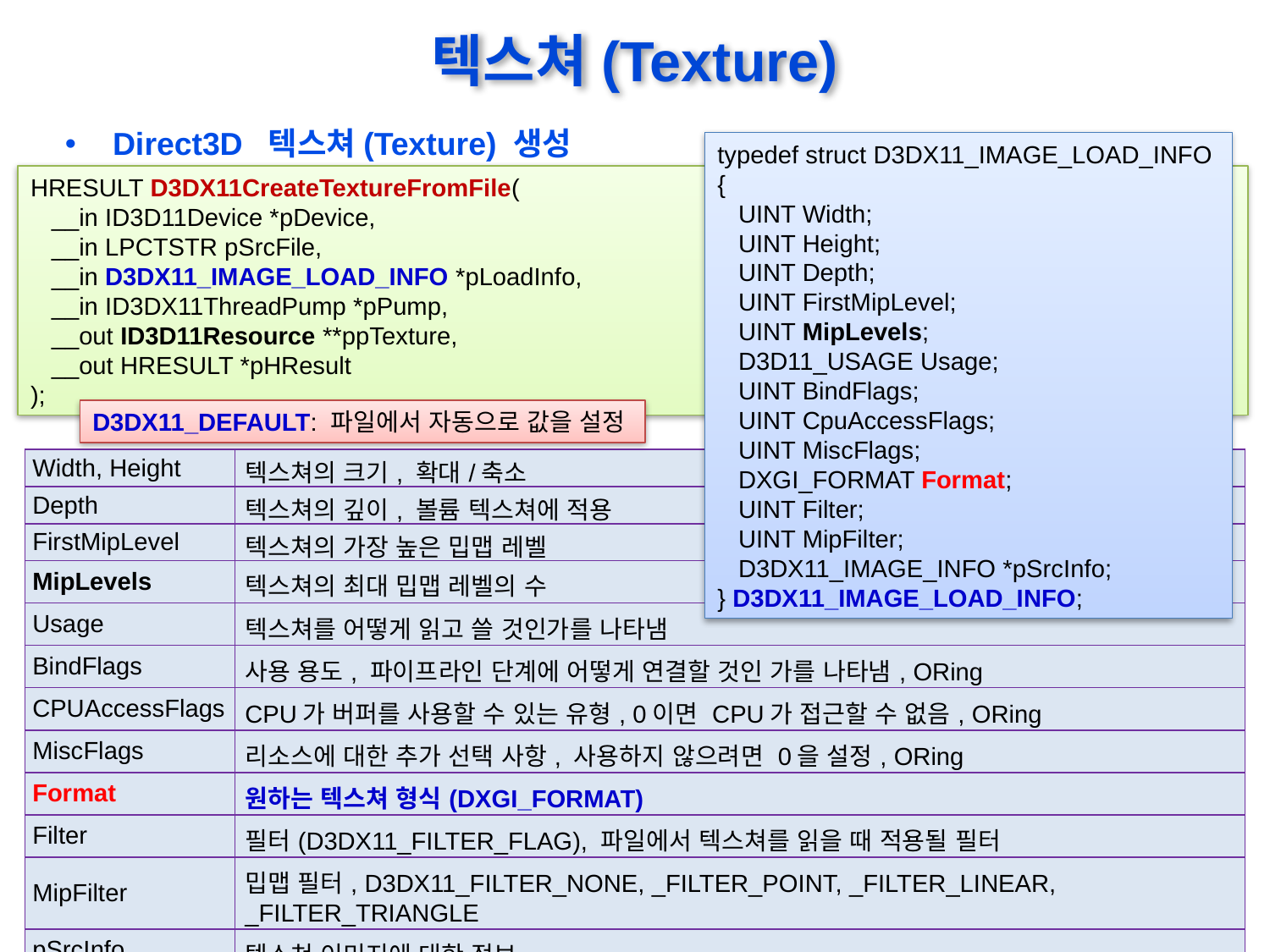

# 텍스쳐(Texture)
Direct3D  텍스쳐(Texture) 생성

typedef struct D3DX11_IMAGE_LOAD_INFO {
   UINT Width;
   UINT Height;
   UINT Depth;
   UINT FirstMipLevel;
   UINT MipLevels;
   D3D11_USAGE Usage;
   UINT BindFlags;
   UINT CpuAccessFlags;
   UINT MiscFlags;
   DXGI_FORMAT Format;
   UINT Filter;
   UINT MipFilter;
   D3DX11_IMAGE_INFO *pSrcInfo;
} D3DX11_IMAGE_LOAD_INFO;
HRESULT D3DX11CreateTextureFromFile(
   __in ID3D11Device *pDevice,
   __in LPCTSTR pSrcFile,
   __in D3DX11_IMAGE_LOAD_INFO *pLoadInfo,
   __in ID3DX11ThreadPump *pPump,
   __out ID3D11Resource **ppTexture,
   __out HRESULT *pHResult
);
D3DX11_DEFAULT: 파일에서 자동으로 값을 설정
| Width, Height | 텍스쳐의 크기, 확대/축소 |
| --- | --- |
| Depth | 텍스쳐의 깊이, 볼륨 텍스쳐에 적용 |
| FirstMipLevel | 텍스쳐의 가장 높은 밉맵 레벨 |
| MipLevels | 텍스쳐의 최대 밉맵 레벨의 수 |
| Usage | 텍스쳐를 어떻게 읽고 쓸 것인가를 나타냄 |
| BindFlags | 사용 용도, 파이프라인 단계에 어떻게 연결할 것인 가를 나타냄, ORing |
| CPUAccessFlags | CPU가 버퍼를 사용할 수 있는 유형, 0이면 CPU가 접근할 수 없음, ORing |
| MiscFlags | 리소스에 대한 추가 선택 사항, 사용하지 않으려면 0을 설정, ORing |
| Format | 원하는 텍스쳐 형식(DXGI\_FORMAT) |
| Filter | 필터(D3DX11\_FILTER\_FLAG), 파일에서 텍스쳐를 읽을 때 적용될 필터 |
| MipFilter | 밉맵 필터, D3DX11\_FILTER\_NONE, \_FILTER\_POINT, \_FILTER\_LINEAR, \_FILTER\_TRIANGLE |
| pSrcInfo | 텍스쳐 이미지에 대한 정보 |